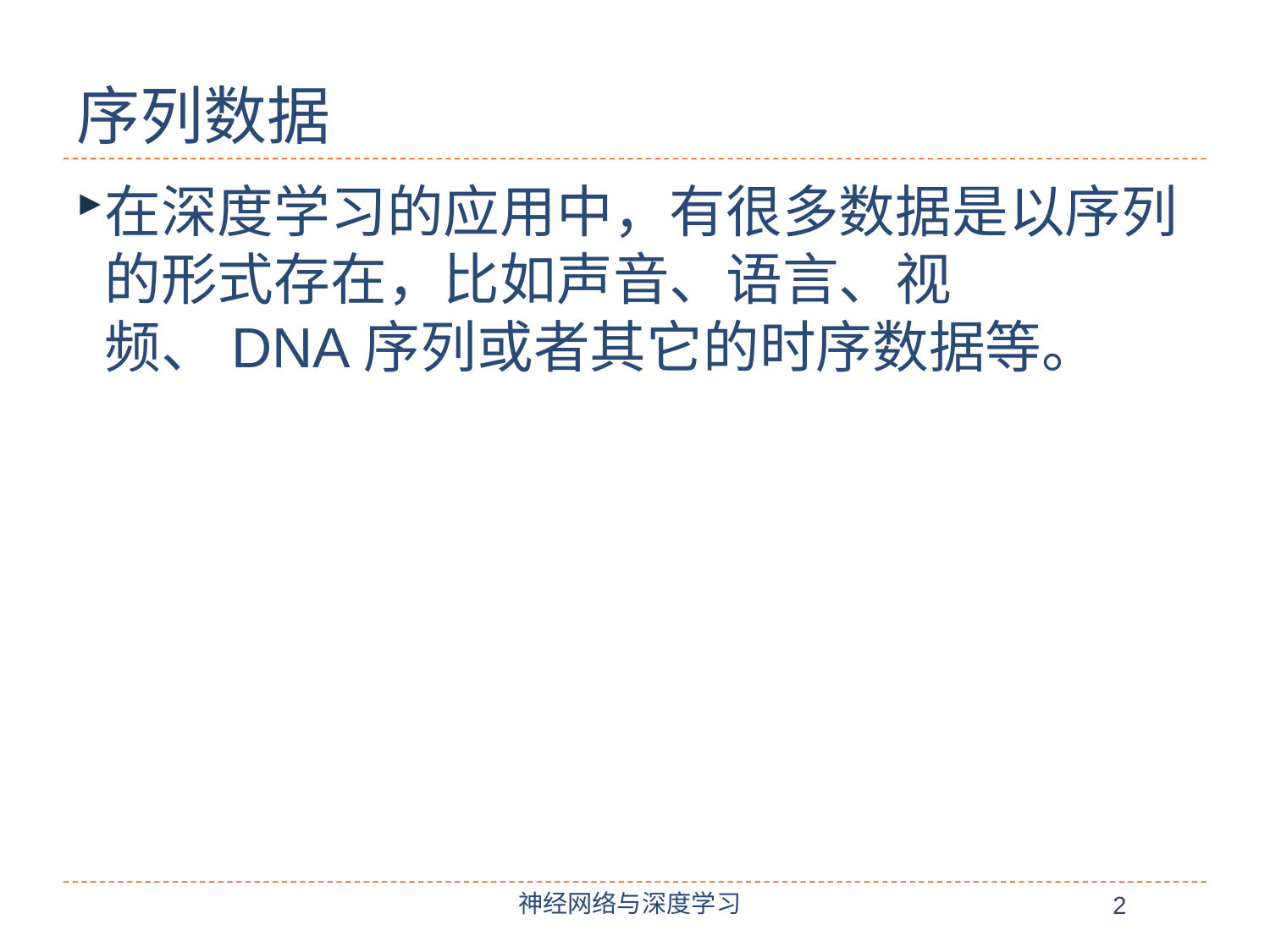

# 序列数据
在深度学习的应用中，有很多数据是以序列的形式存在，比如声音、语言、视频、DNA序列或者其它的时序数据等。